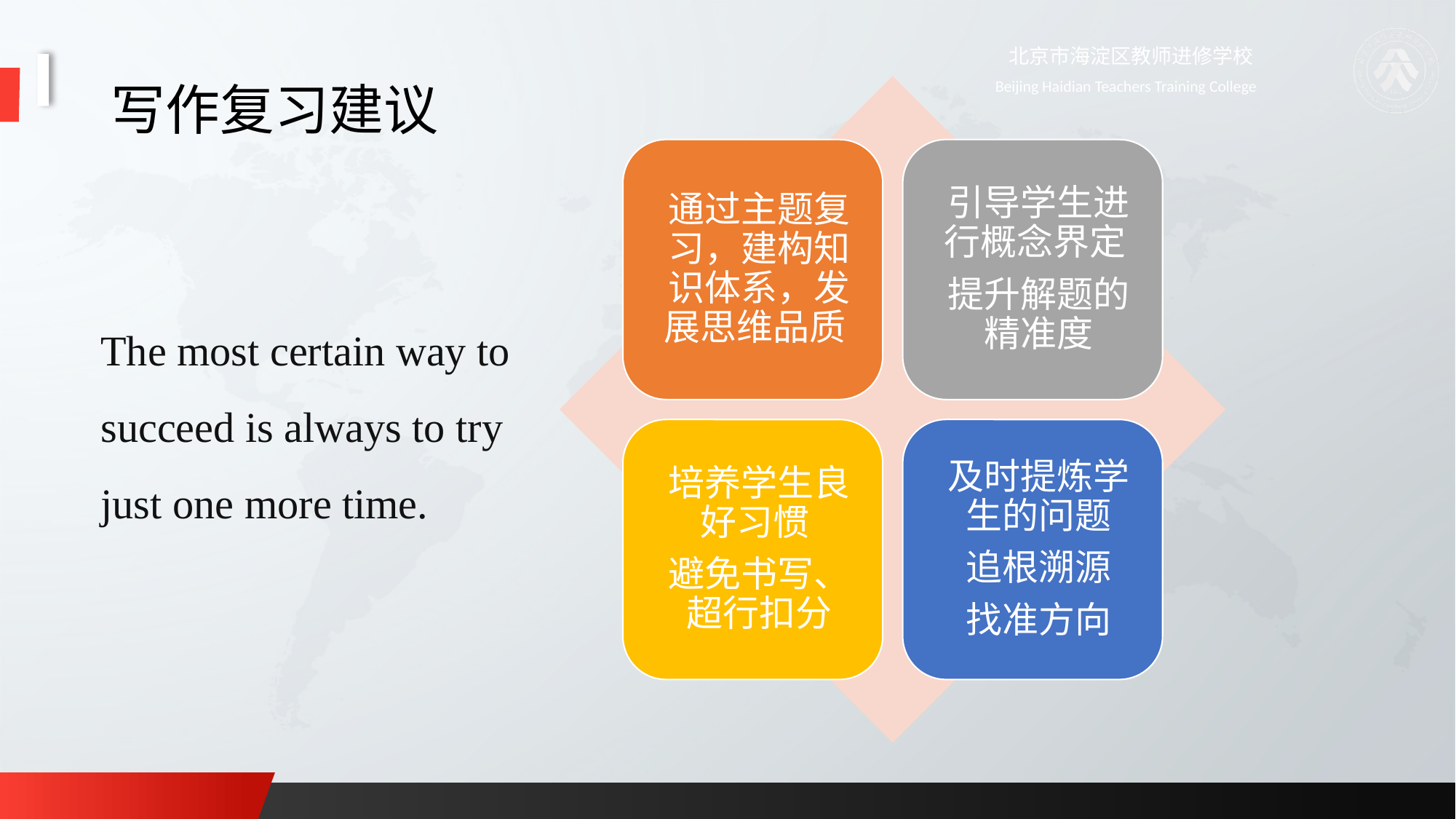

# 写作复习建议
通过主题复习，建构知识体系，发展思维品质
引导学生进行概念界定
提升解题的精准度
培养学生良好习惯
避免书写、超行扣分
及时提炼学生的问题
追根溯源
找准方向
The most certain way to succeed is always to try just one more time.